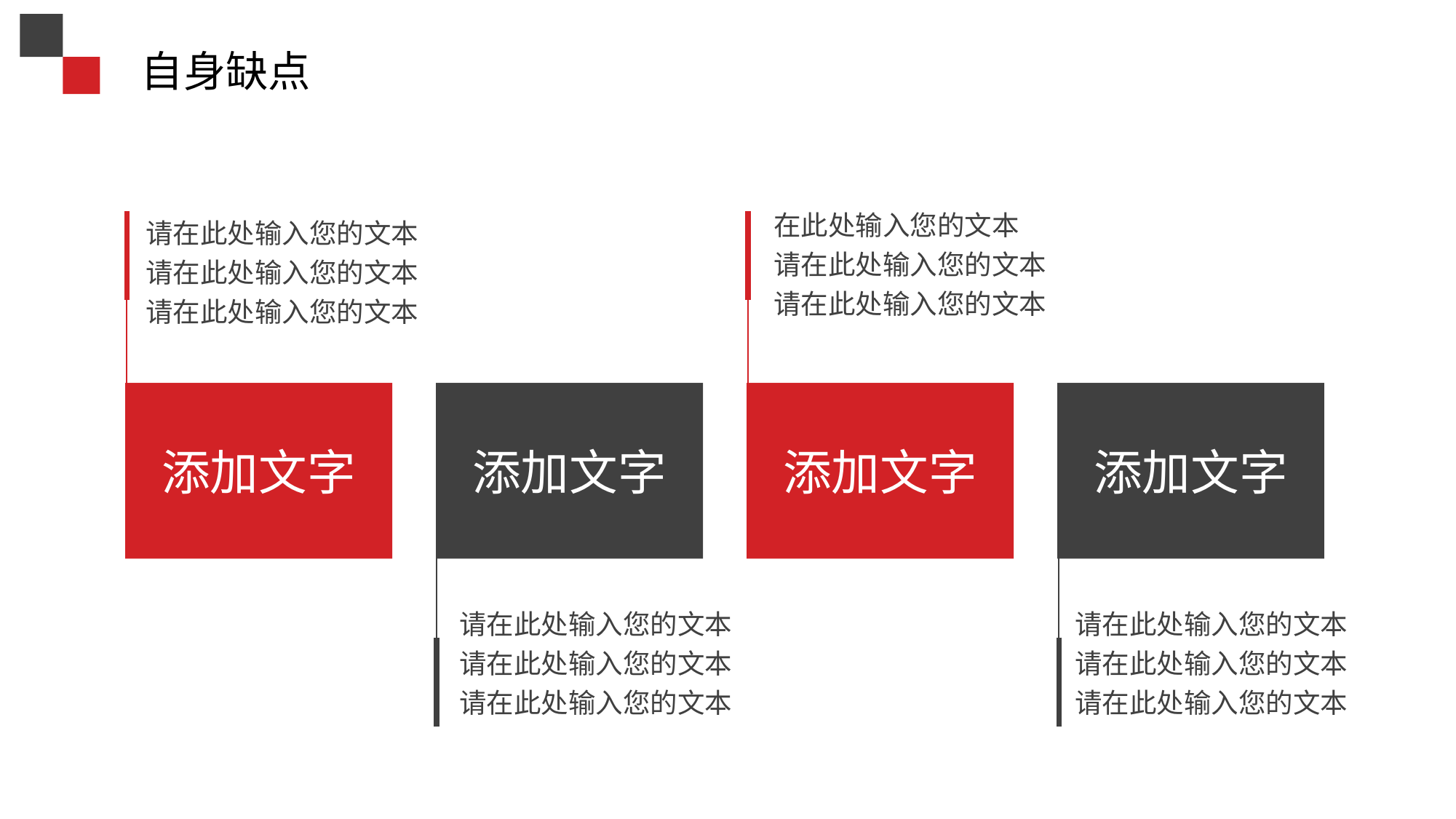

# 自身缺点
在此处输入您的文本
请在此处输入您的文本
请在此处输入您的文本
请在此处输入您的文本
请在此处输入您的文本
请在此处输入您的文本
添加文字
添加文字
添加文字
添加文字
请在此处输入您的文本
请在此处输入您的文本
请在此处输入您的文本
请在此处输入您的文本
请在此处输入您的文本
请在此处输入您的文本